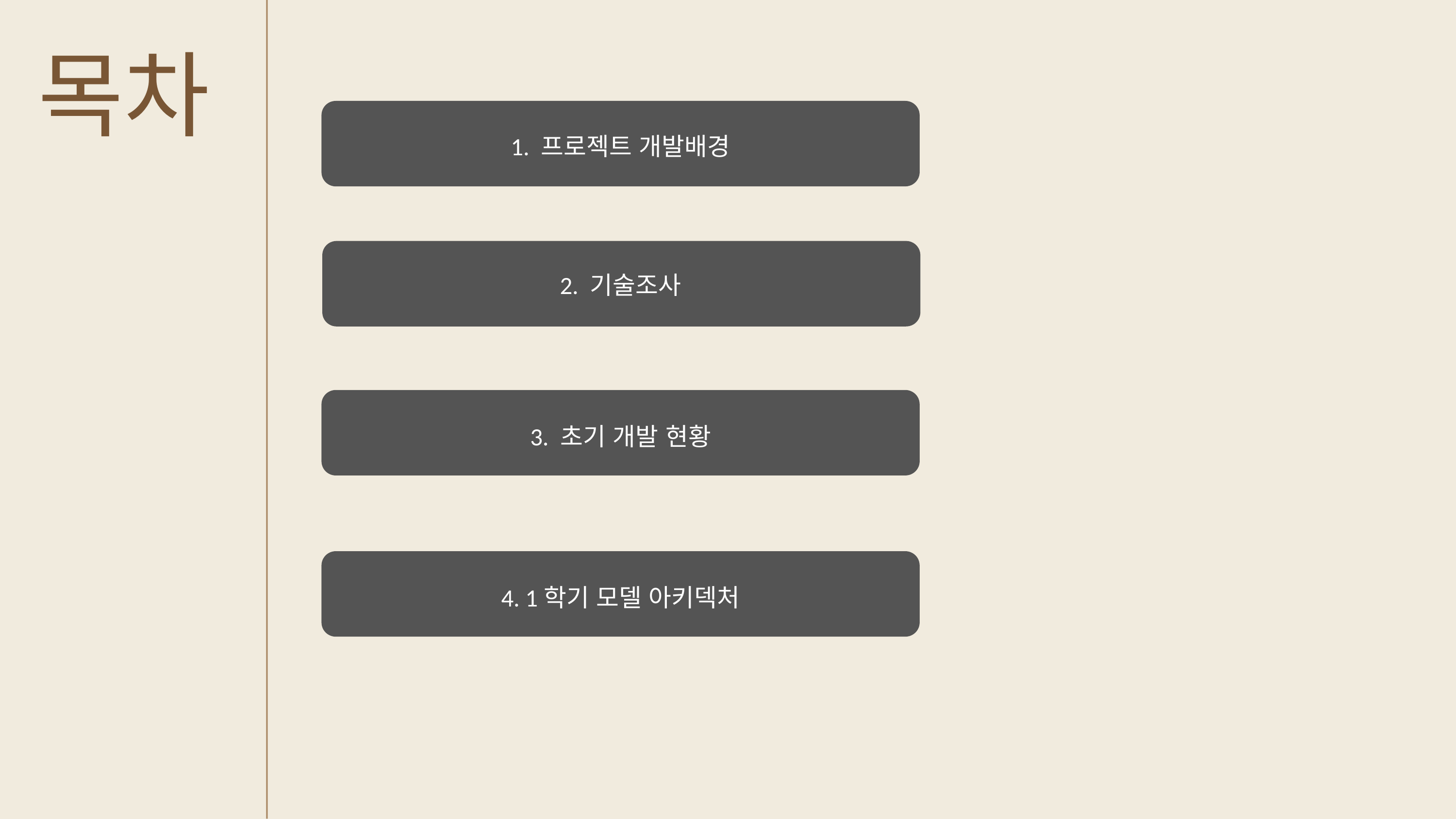

목차

1. 프로젝트 개발배경

2. 기술조사

3. 초기 개발 현황

4. 1학기 모델 아키덱처